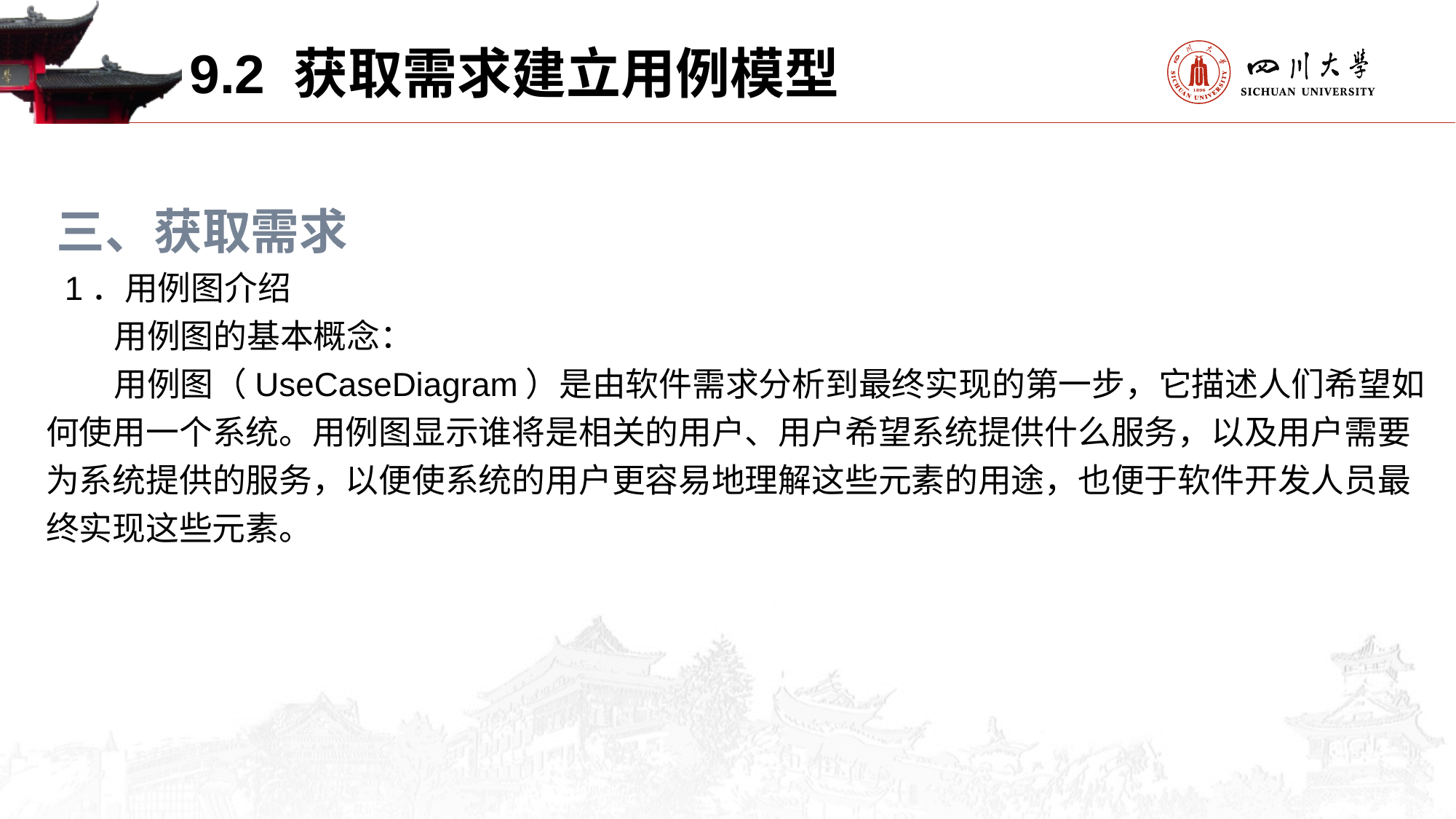

9.2 获取需求建立用例模型

三、获取需求
  1．用例图介绍
        用例图的基本概念：
        用例图（UseCaseDiagram）是由软件需求分析到最终实现的第一步，它描述人们希望如何使用一个系统。用例图显示谁将是相关的用户、用户希望系统提供什么服务，以及用户需要为系统提供的服务，以便使系统的用户更容易地理解这些元素的用途，也便于软件开发人员最终实现这些元素。